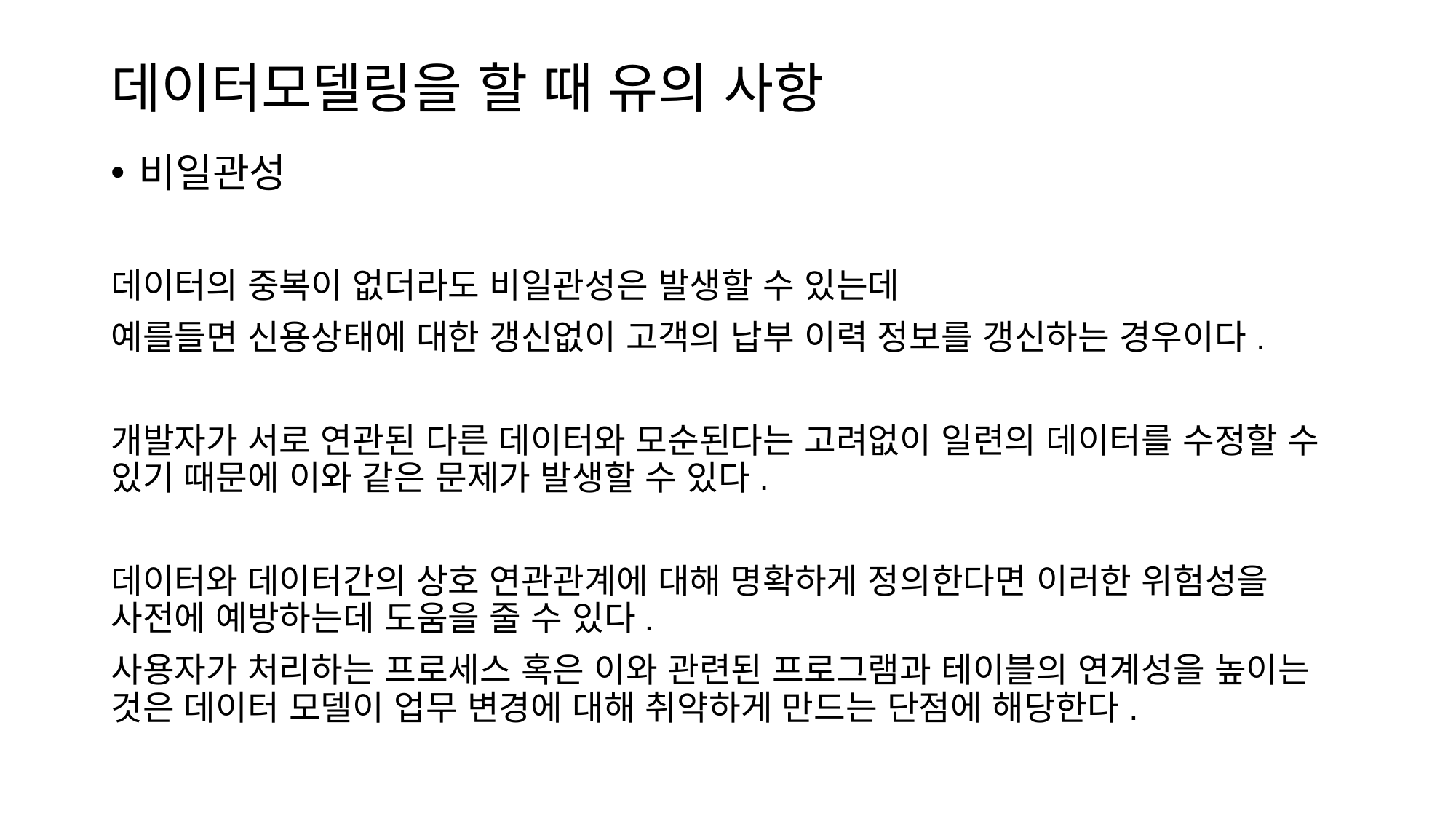

# 데이터모델링을 할 때 유의 사항
비일관성

데이터의 중복이 없더라도 비일관성은 발생할 수 있는데
예를들면 신용상태에 대한 갱신없이 고객의 납부 이력 정보를 갱신하는 경우이다.

개발자가 서로 연관된 다른 데이터와 모순된다는 고려없이 일련의 데이터를 수정할 수 있기 때문에 이와 같은 문제가 발생할 수 있다.

데이터와 데이터간의 상호 연관관계에 대해 명확하게 정의한다면 이러한 위험성을 사전에 예방하는데 도움을 줄 수 있다.
사용자가 처리하는 프로세스 혹은 이와 관련된 프로그램과 테이블의 연계성을 높이는 것은 데이터 모델이 업무 변경에 대해 취약하게 만드는 단점에 해당한다.